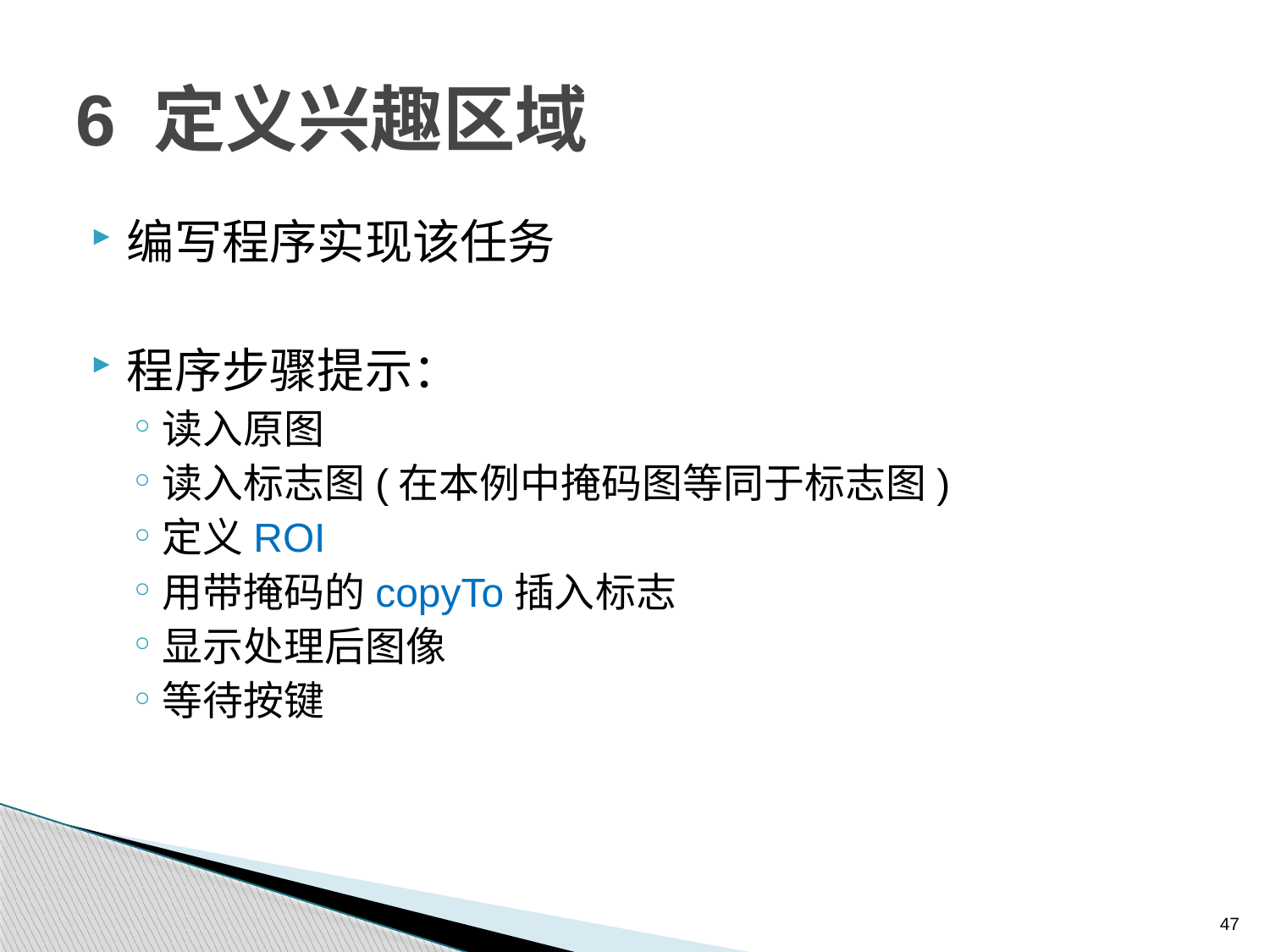

# 6 定义兴趣区域
编写程序实现该任务

程序步骤提示：
读入原图
读入标志图(在本例中掩码图等同于标志图)
定义ROI
用带掩码的copyTo插入标志
显示处理后图像
等待按键
47